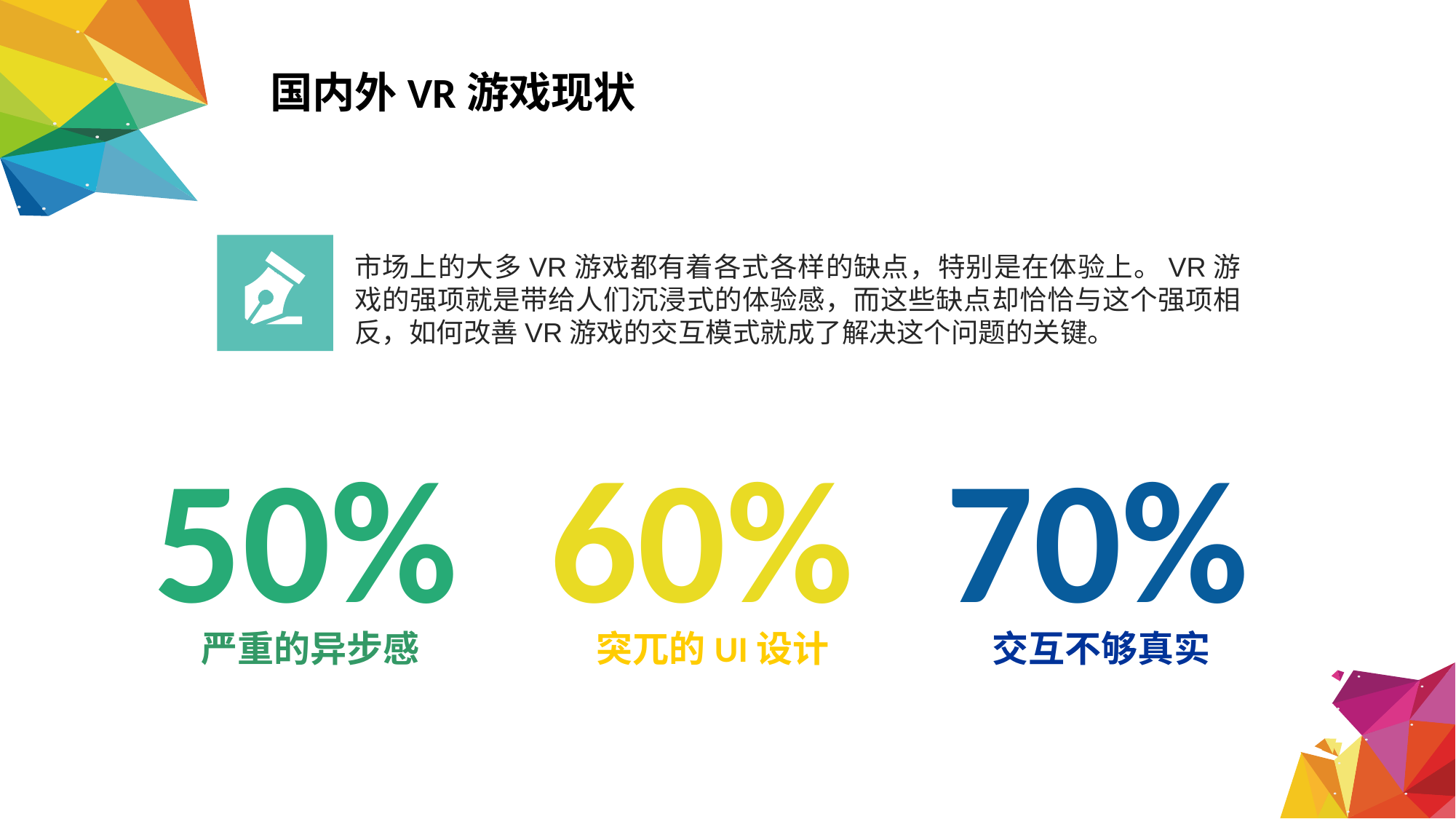

国内外VR游戏现状

市场上的大多VR游戏都有着各式各样的缺点，特别是在体验上。VR游戏的强项就是带给人们沉浸式的体验感，而这些缺点却恰恰与这个强项相反，如何改善VR游戏的交互模式就成了解决这个问题的关键。
50%
60%
70%
   严重的异步感
   突兀的UI设计
   交互不够真实